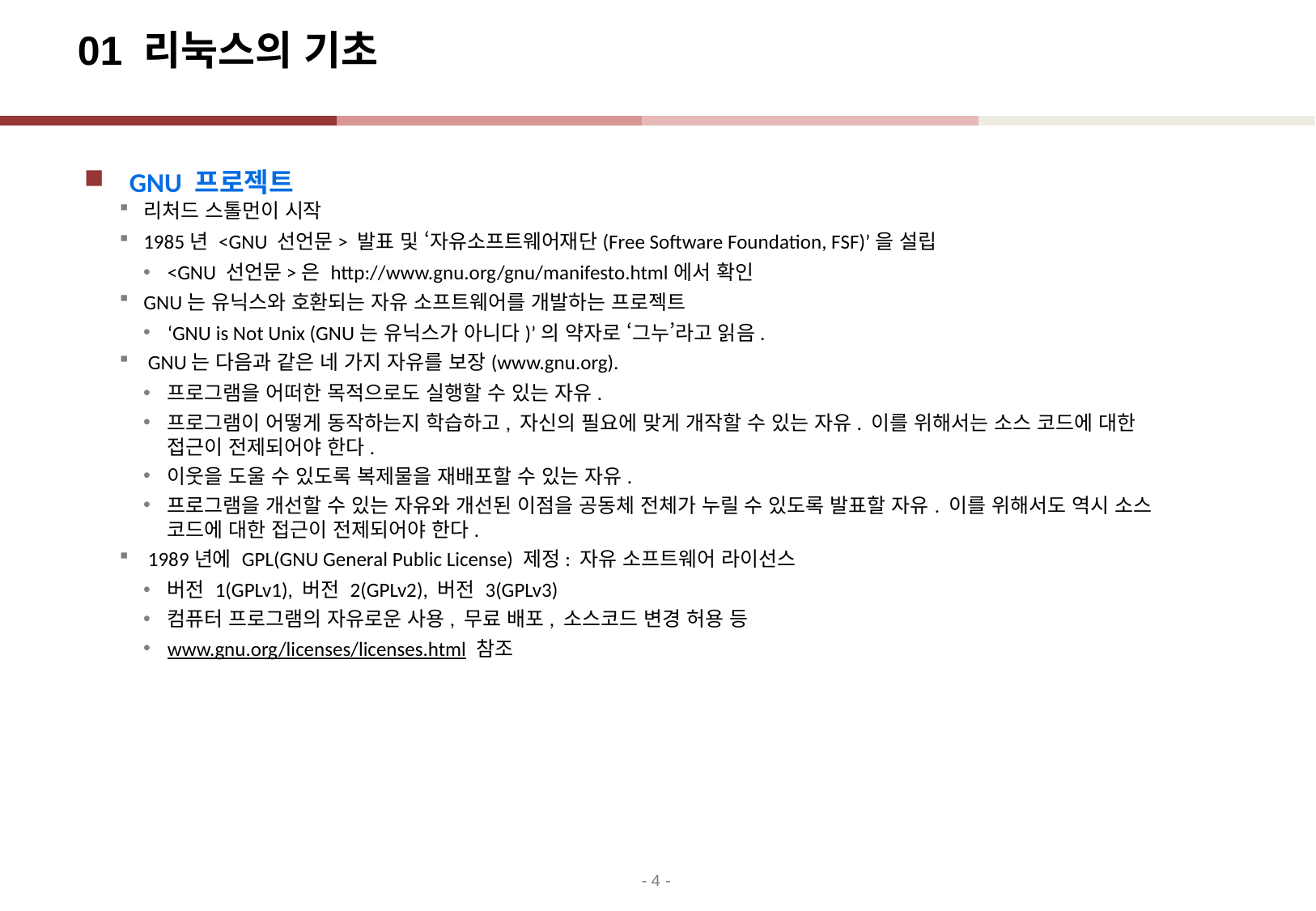

# 01 리눅스의 기초
GNU 프로젝트
리처드 스톨먼이 시작
1985년 <GNU 선언문> 발표 및 ‘자유소프트웨어재단(Free Software Foundation, FSF)’을 설립
<GNU 선언문>은 http://www.gnu.org/gnu/manifesto.html에서 확인
GNU는 유닉스와 호환되는 자유 소프트웨어를 개발하는 프로젝트
‘GNU is Not Unix (GNU는 유닉스가 아니다)’의 약자로 ‘그누’라고 읽음.
 GNU는 다음과 같은 네 가지 자유를 보장(www.gnu.org).
프로그램을 어떠한 목적으로도 실행할 수 있는 자유.
프로그램이 어떻게 동작하는지 학습하고, 자신의 필요에 맞게 개작할 수 있는 자유. 이를 위해서는 소스 코드에 대한 접근이 전제되어야 한다.
이웃을 도울 수 있도록 복제물을 재배포할 수 있는 자유.
프로그램을 개선할 수 있는 자유와 개선된 이점을 공동체 전체가 누릴 수 있도록 발표할 자유. 이를 위해서도 역시 소스 코드에 대한 접근이 전제되어야 한다.
 1989년에 GPL(GNU General Public License) 제정: 자유 소프트웨어 라이선스
버전 1(GPLv1), 버전 2(GPLv2), 버전 3(GPLv3)
컴퓨터 프로그램의 자유로운 사용, 무료 배포, 소스코드 변경 허용 등
www.gnu.org/licenses/licenses.html 참조

- 4 -